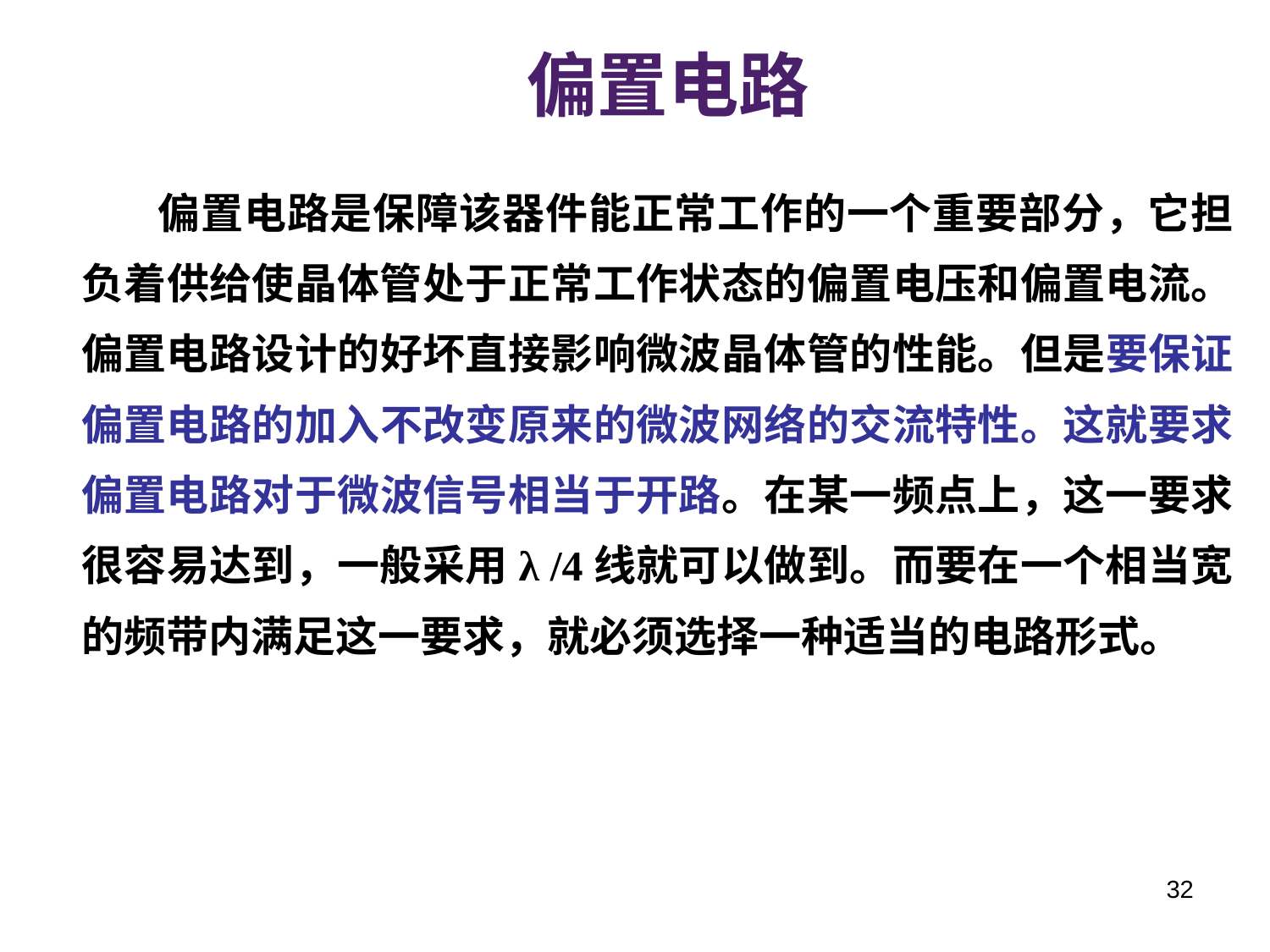

# 偏置电路
           偏置电路是保障该器件能正常工作的一个重要部分，它担负着供给使晶体管处于正常工作状态的偏置电压和偏置电流。偏置电路设计的好坏直接影响微波晶体管的性能。但是要保证偏置电路的加入不改变原来的微波网络的交流特性。这就要求偏置电路对于微波信号相当于开路。在某一频点上，这一要求很容易达到，一般采用λ /4线就可以做到。而要在一个相当宽的频带内满足这一要求，就必须选择一种适当的电路形式。
32